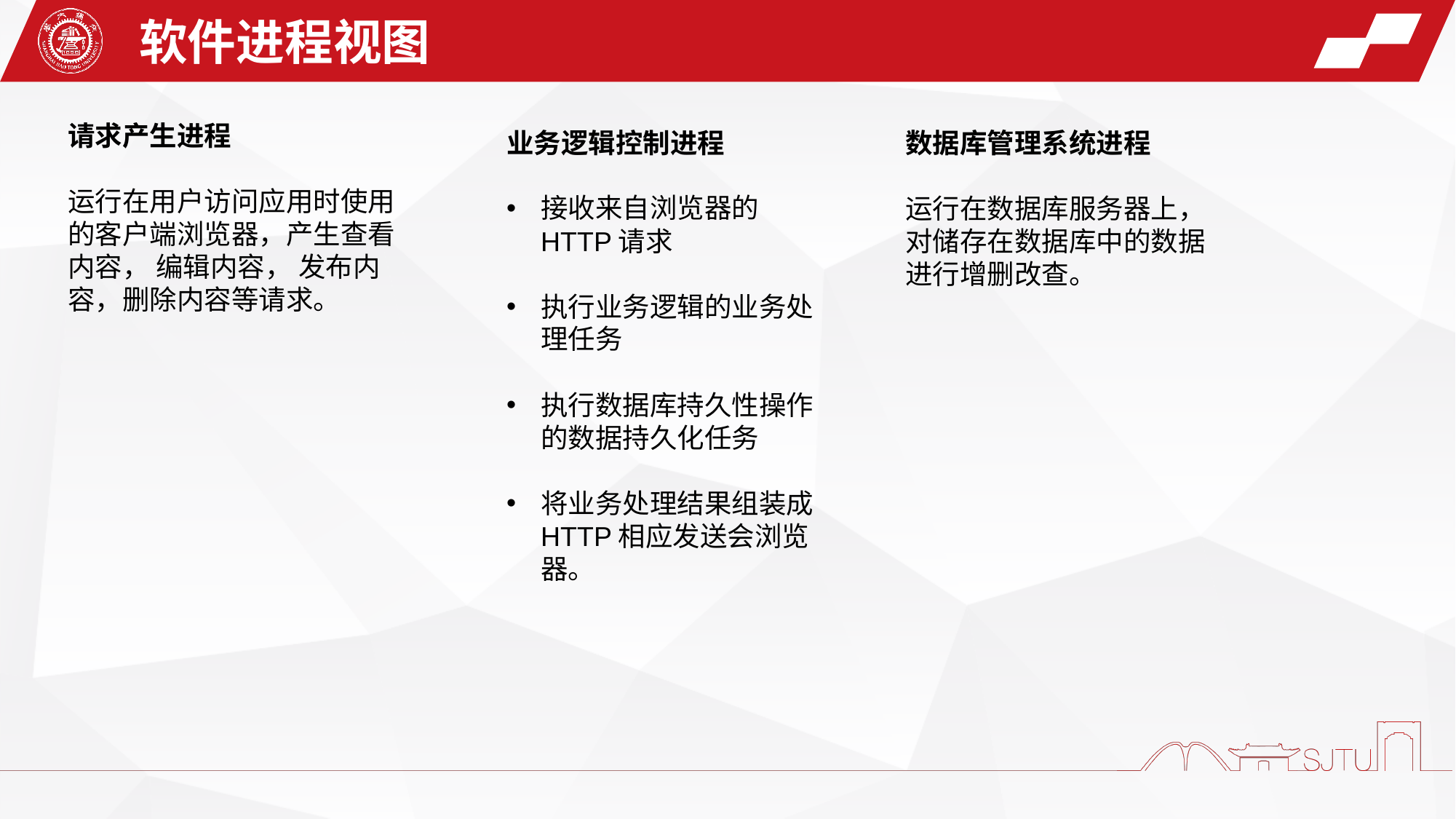

软件进程视图
请求产生进程

运行在用户访问应用时使用的客户端浏览器，产生查看内容， 编辑内容， 发布内容，删除内容等请求。

业务逻辑控制进程

接收来自浏览器的HTTP请求

执行业务逻辑的业务处理任务

执行数据库持久性操作的数据持久化任务

将业务处理结果组装成HTTP相应发送会浏览器。
数据库管理系统进程

运行在数据库服务器上，对储存在数据库中的数据进行增删改查。